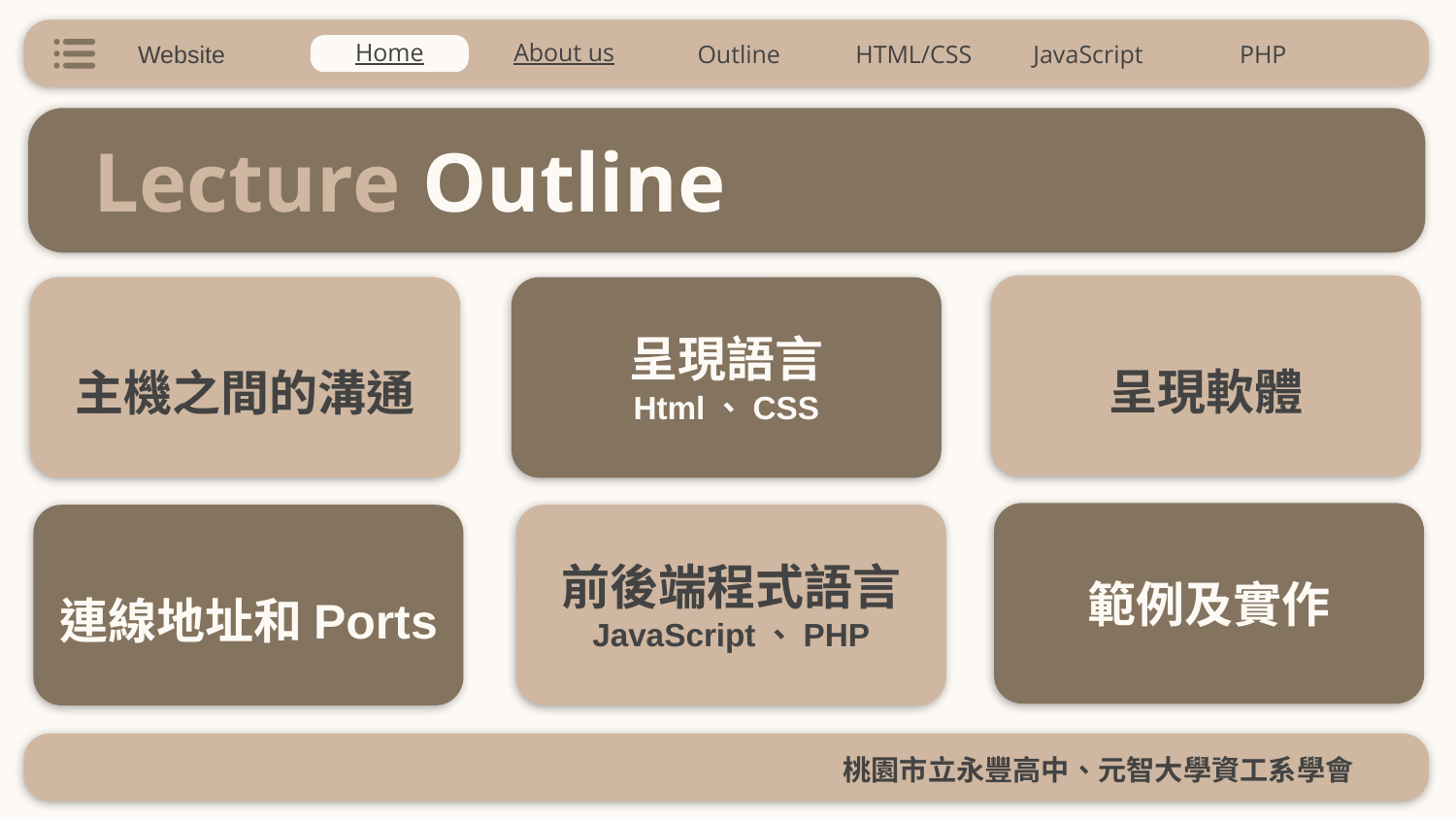

Home
About us
Outline
HTML/CSS
JavaScript
PHP
Website

Lecture Outline
呈現軟體
呈現語言
Html、CSS
主機之間的溝通
範例及實作
前後端程式語言
JavaScript、PHP
連線地址和Ports
桃園市立永豐高中、元智大學資工系學會